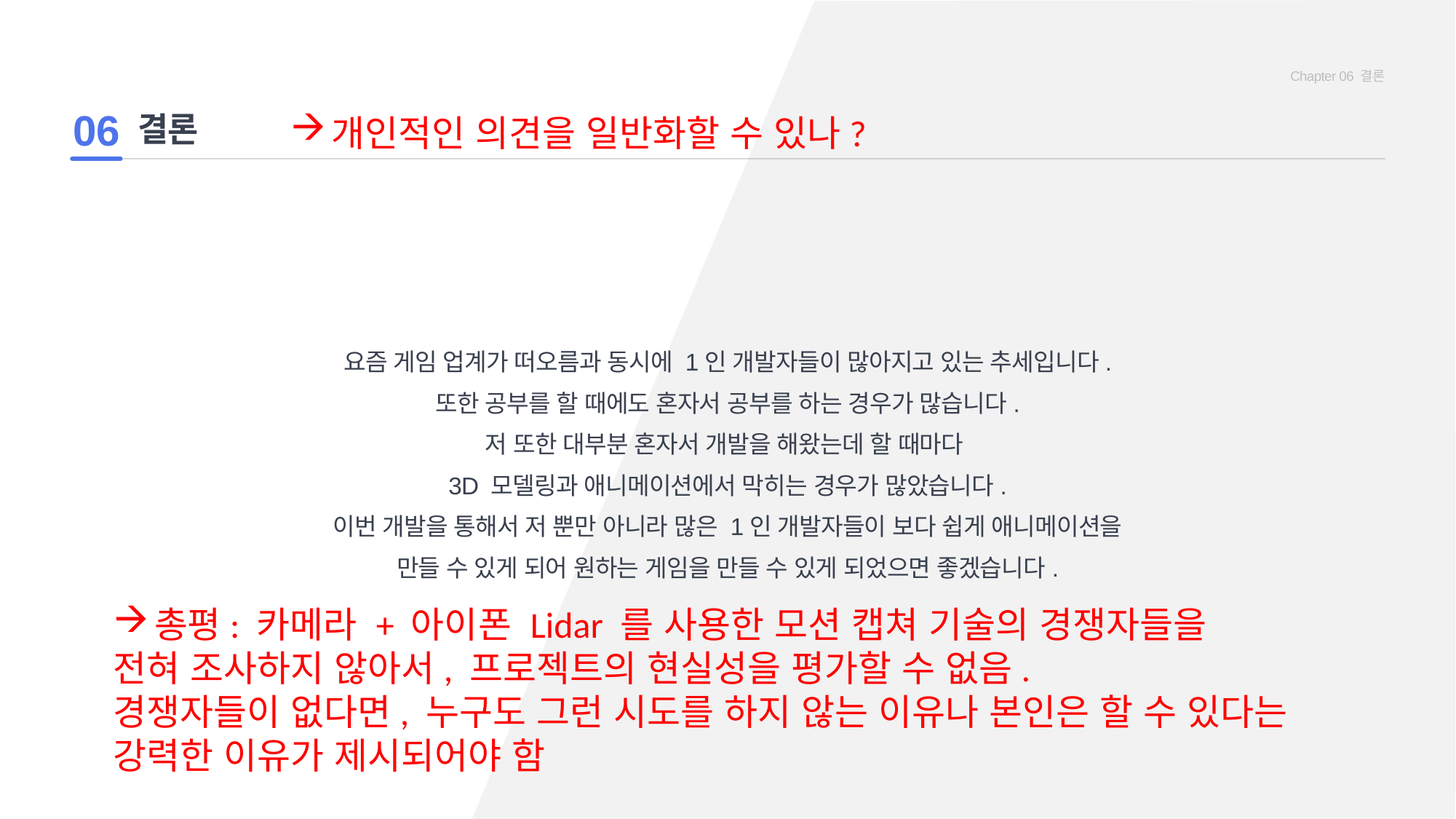

Chapter 06 결론
결론
06
개인적인 의견을 일반화할 수 있나?
요즘 게임 업계가 떠오름과 동시에 1인 개발자들이 많아지고 있는 추세입니다.
또한 공부를 할 때에도 혼자서 공부를 하는 경우가 많습니다.
저 또한 대부분 혼자서 개발을 해왔는데 할 때마다
3D 모델링과 애니메이션에서 막히는 경우가 많았습니다.
이번 개발을 통해서 저 뿐만 아니라 많은 1인 개발자들이 보다 쉽게 애니메이션을
만들 수 있게 되어 원하는 게임을 만들 수 있게 되었으면 좋겠습니다.

총평: 카메라 + 아이폰 Lidar 를 사용한 모션 캡쳐 기술의 경쟁자들을
전혀 조사하지 않아서, 프로젝트의 현실성을 평가할 수 없음.
경쟁자들이 없다면, 누구도 그런 시도를 하지 않는 이유나 본인은 할 수 있다는
강력한 이유가 제시되어야 함